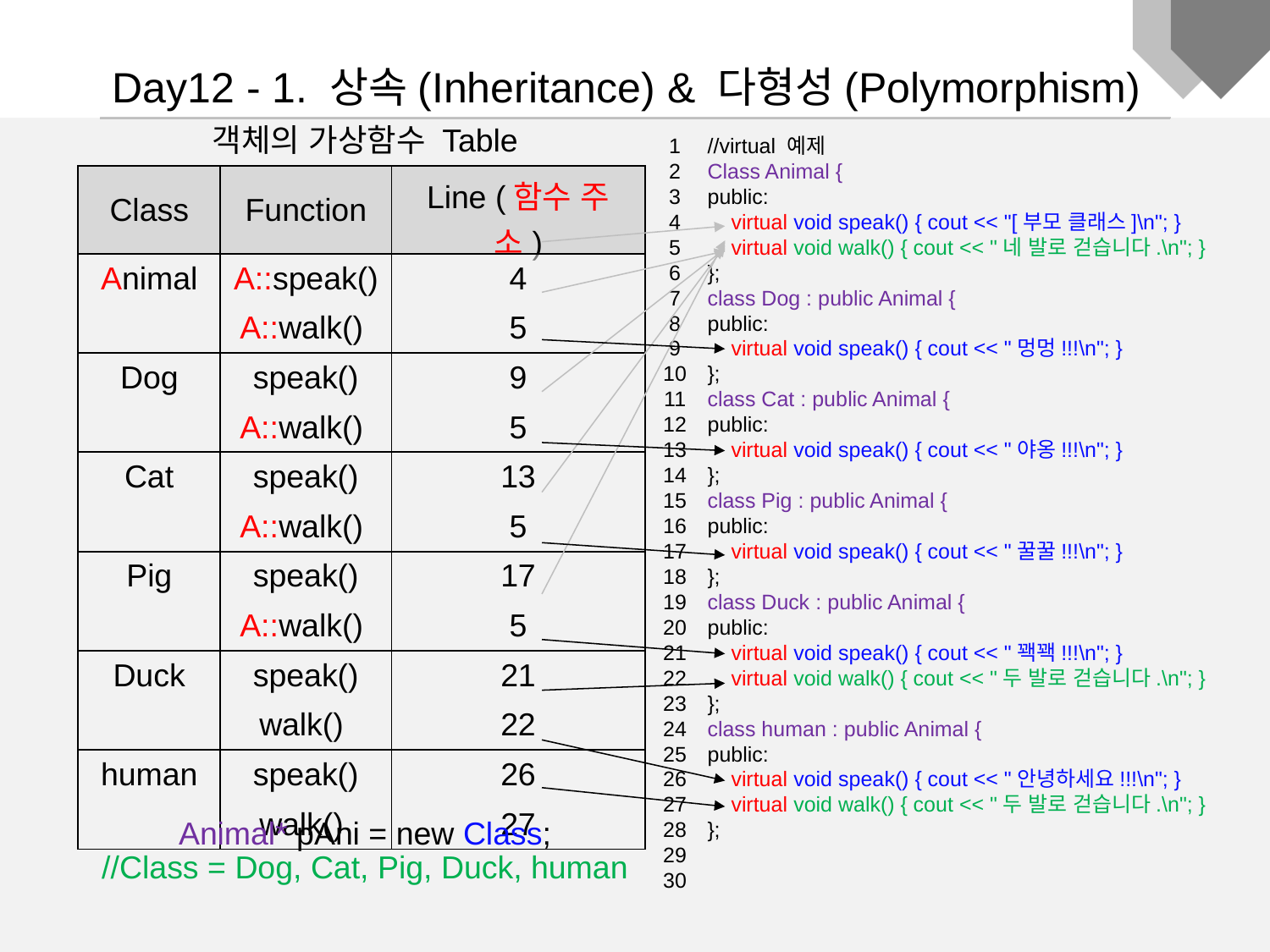

Day12 - 1. 상속(Inheritance) & 다형성(Polymorphism)
객체의 가상함수 Table
1
2
3
4
5
6
7
8
9
10
11
12
13
14
15
16
17
18
19
20
21
22
23
24
25
26
27
28
29
30
//virtual 예제
Class Animal {
public:
    virtual void speak() { cout << "[부모 클래스]\n"; }
    virtual void walk() { cout << "네 발로 걷습니다.\n"; }
};
class Dog : public Animal {
public:
    virtual void speak() { cout << "멍멍!!!\n"; }
};
class Cat : public Animal {
public:
    virtual void speak() { cout << "야옹!!!\n"; }
};
class Pig : public Animal {
public:
    virtual void speak() { cout << "꿀꿀!!!\n"; }
};
class Duck : public Animal {
public:
    virtual void speak() { cout << "꽥꽥!!!\n"; }
    virtual void walk() { cout << "두 발로 걷습니다.\n"; }
};
class human : public Animal {
public:
    virtual void speak() { cout << "안녕하세요!!!\n"; }
    virtual void walk() { cout << "두 발로 걷습니다.\n"; }
};
| Class | Function | Line (함수 주소) |
| --- | --- | --- |
| Animal | A::speak() | 4 |
|  | A::walk() | 5 |
| Dog | speak() | 9 |
|  | A::walk() | 5 |
| Cat | speak() | 13 |
|  | A::walk() | 5 |
| Pig | speak() | 17 |
|  | A::walk() | 5 |
| Duck | speak() | 21 |
|  | walk() | 22 |
| human | speak() | 26 |
|  | walk() | 27 |
Animal* pAni = new Class;
//Class = Dog, Cat, Pig, Duck, human